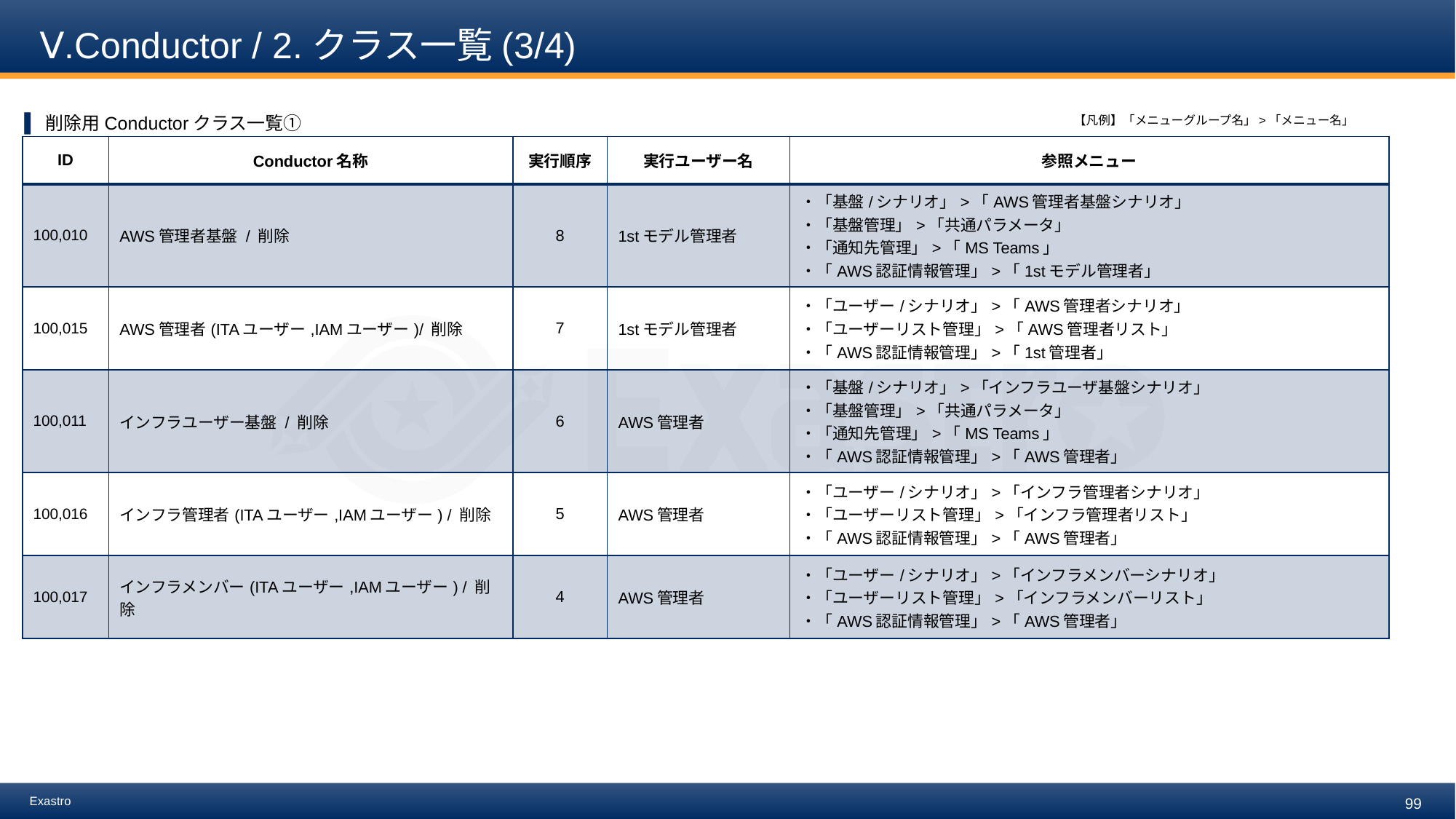

# Ⅴ.Conductor / 2.クラス一覧(3/4)
削除用Conductorクラス一覧①
【凡例】「メニューグループ名」>「メニュー名」
| ID | Conductor名称 | 実行順序 | 実行ユーザー名 | 参照メニュー |
| --- | --- | --- | --- | --- |
| 100,010 | AWS管理者基盤 / 削除 | 8 | 1stモデル管理者 | ・「基盤/シナリオ」>「AWS管理者基盤シナリオ」 ・「基盤管理」>「共通パラメータ」 ・「通知先管理」>「MS Teams」 ・「AWS認証情報管理」>「1stモデル管理者」 |
| 100,015 | AWS管理者(ITAユーザー,IAMユーザー)/ 削除 | 7 | 1stモデル管理者 | ・「ユーザー/シナリオ」>「AWS管理者シナリオ」 ・「ユーザーリスト管理」>「AWS管理者リスト」 ・「AWS認証情報管理」>「1st管理者」 |
| 100,011 | インフラユーザー基盤 / 削除 | 6 | AWS管理者 | ・「基盤/シナリオ」>「インフラユーザ基盤シナリオ」 ・「基盤管理」>「共通パラメータ」 ・「通知先管理」>「MS Teams」 ・「AWS認証情報管理」>「AWS管理者」 |
| 100,016 | インフラ管理者(ITAユーザー,IAMユーザー) / 削除 | 5 | AWS管理者 | ・「ユーザー/シナリオ」>「インフラ管理者シナリオ」 ・「ユーザーリスト管理」>「インフラ管理者リスト」 ・「AWS認証情報管理」>「AWS管理者」 |
| 100,017 | インフラメンバー(ITAユーザー,IAMユーザー) / 削除 | 4 | AWS管理者 | ・「ユーザー/シナリオ」>「インフラメンバーシナリオ」 ・「ユーザーリスト管理」>「インフラメンバーリスト」 ・「AWS認証情報管理」>「AWS管理者」 |